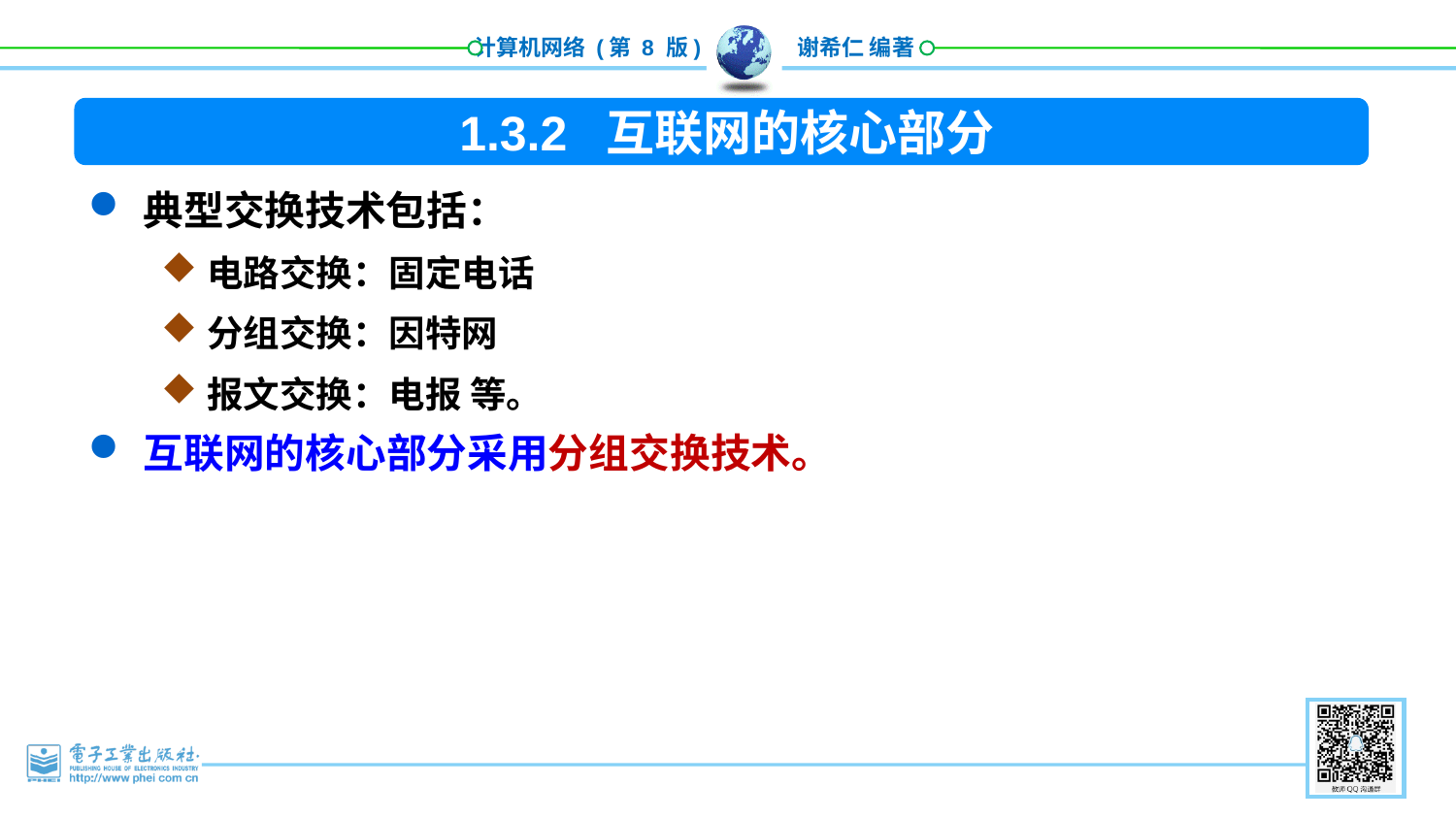

1.3.2  互联网的核心部分
典型交换技术包括：
电路交换：固定电话
分组交换：因特网
报文交换：电报 等。
互联网的核心部分采用分组交换技术。